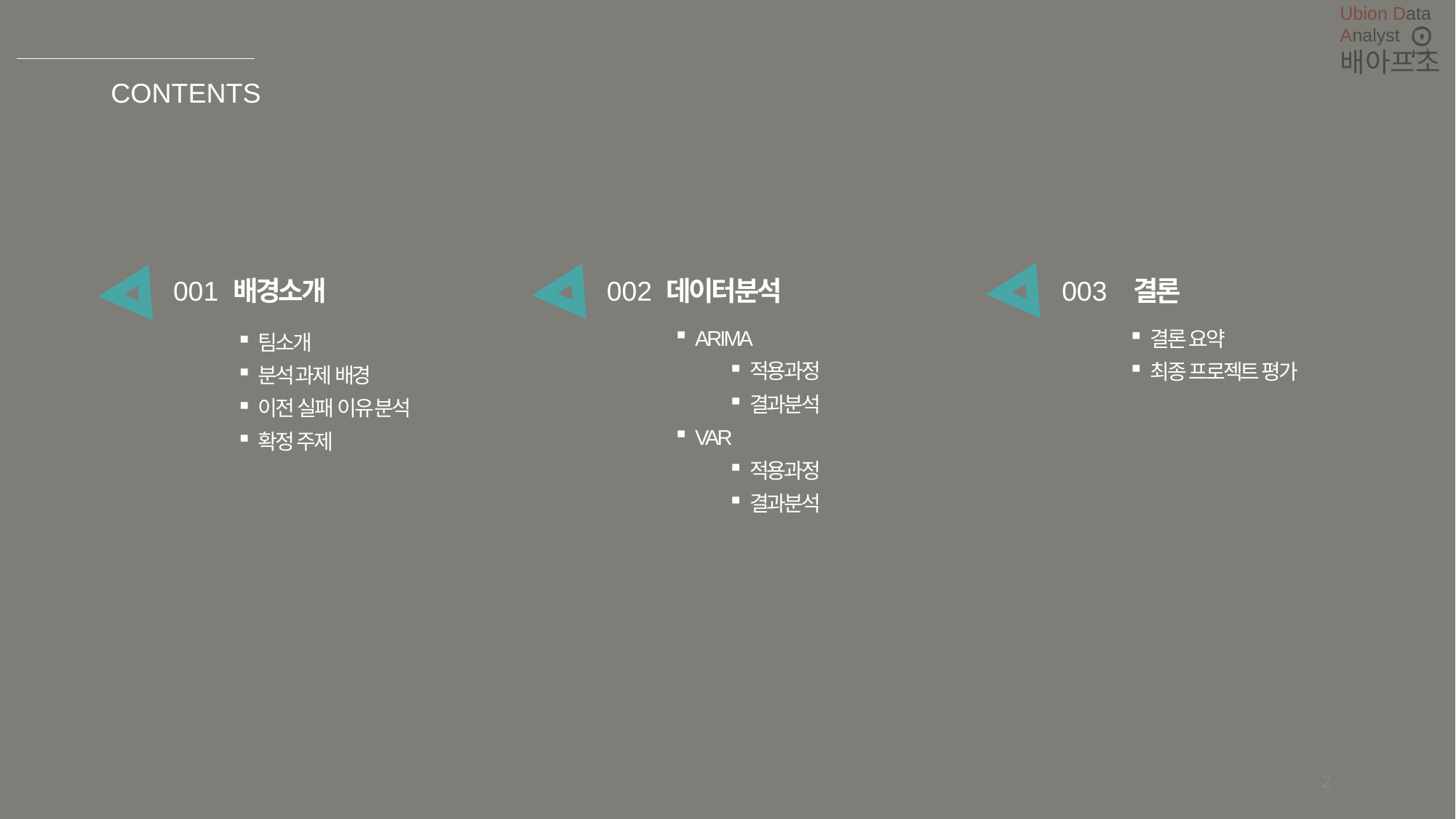

CONTENTS
001
배경소개

팀소개
분석 과제  배경
이전  실패  이유 분석
확정 주제
002
데이터분석

ARIMA
적용과정
결과분석
VAR
적용과정
결과분석
003
결론

결론 요약
최종 프로젝트 평가
2